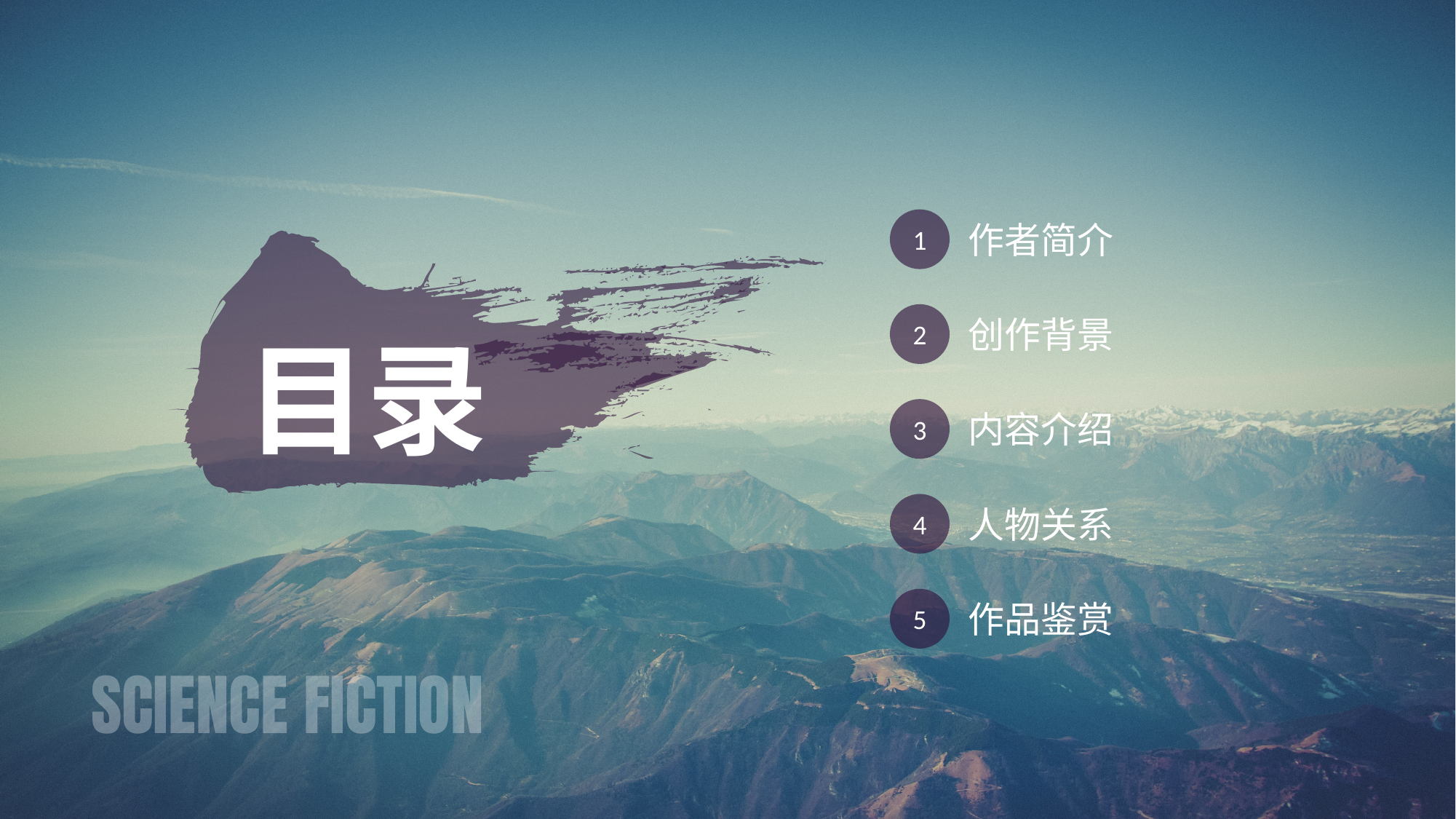

1
作者简介

2
创作背景
目录
3
内容介绍
4
人物关系
5
作品鉴赏
SCIENCE FICTION